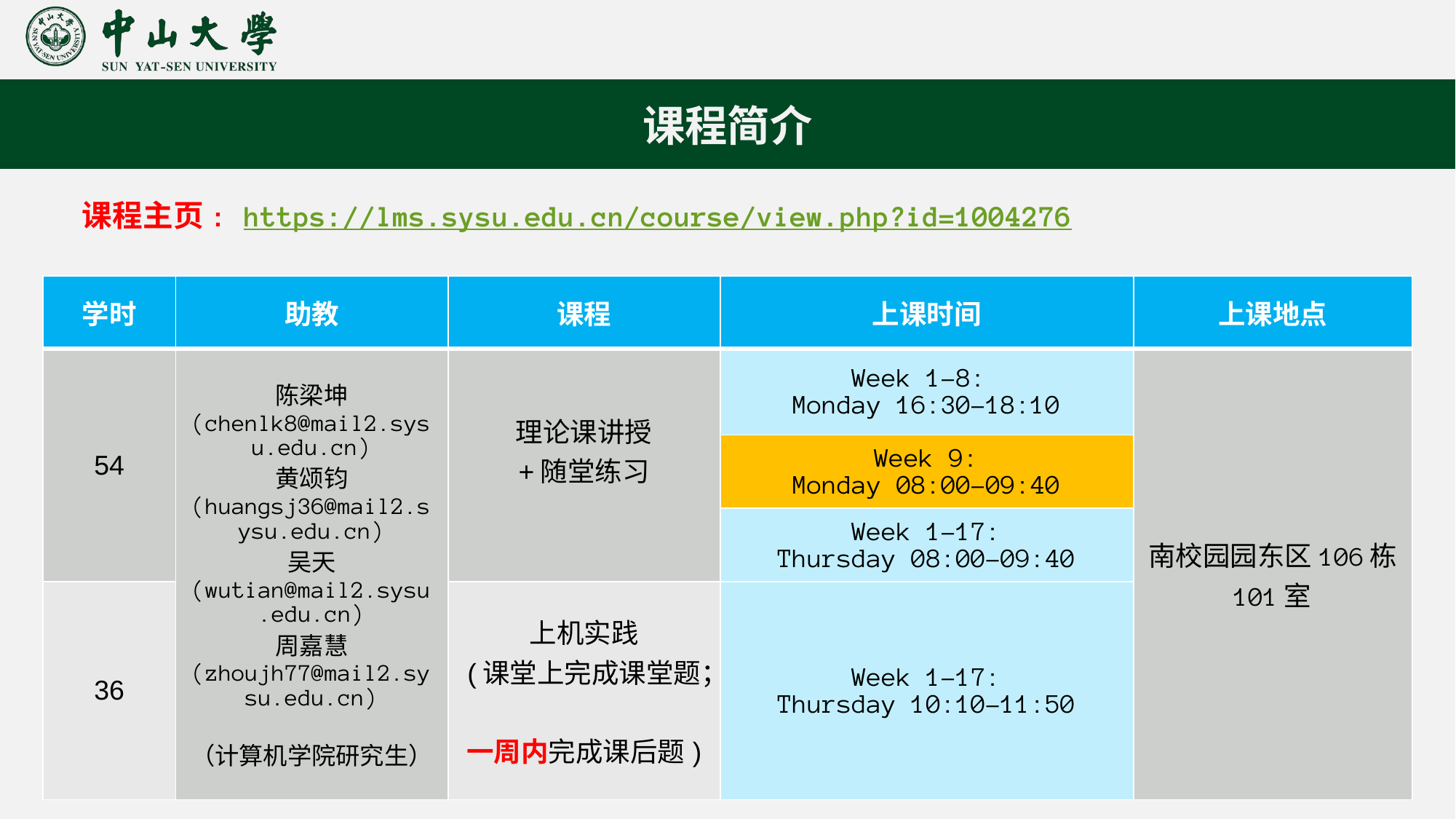

课程简介
课程主页: https://lms.sysu.edu.cn/course/view.php?id=1004276
| 学时 | 助教 | 课程 | 上课时间 | 上课地点 |
| --- | --- | --- | --- | --- |
| 54 | 陈梁坤 (chenlk8@mail2.sysu.edu.cn) 黄颂钧 (huangsj36@mail2.sysu.edu.cn) 吴天 (wutian@mail2.sysu.edu.cn) 周嘉慧 (zhoujh77@mail2.sysu.edu.cn) （计算机学院研究生） | 理论课讲授 +随堂练习 | Week 1-8: Monday 16:30-18:10 | 南校园园东区106栋 101室 |
|  |  |  | Week 9: Monday 08:00-09:40 |  |
|  |  |  | Week 1-17: Thursday 08:00-09:40 |  |
| 36 |  | 上机实践 (课堂上完成课堂题； 一周内完成课后题) | Week 1-17: Thursday 10:10-11:50 |  |